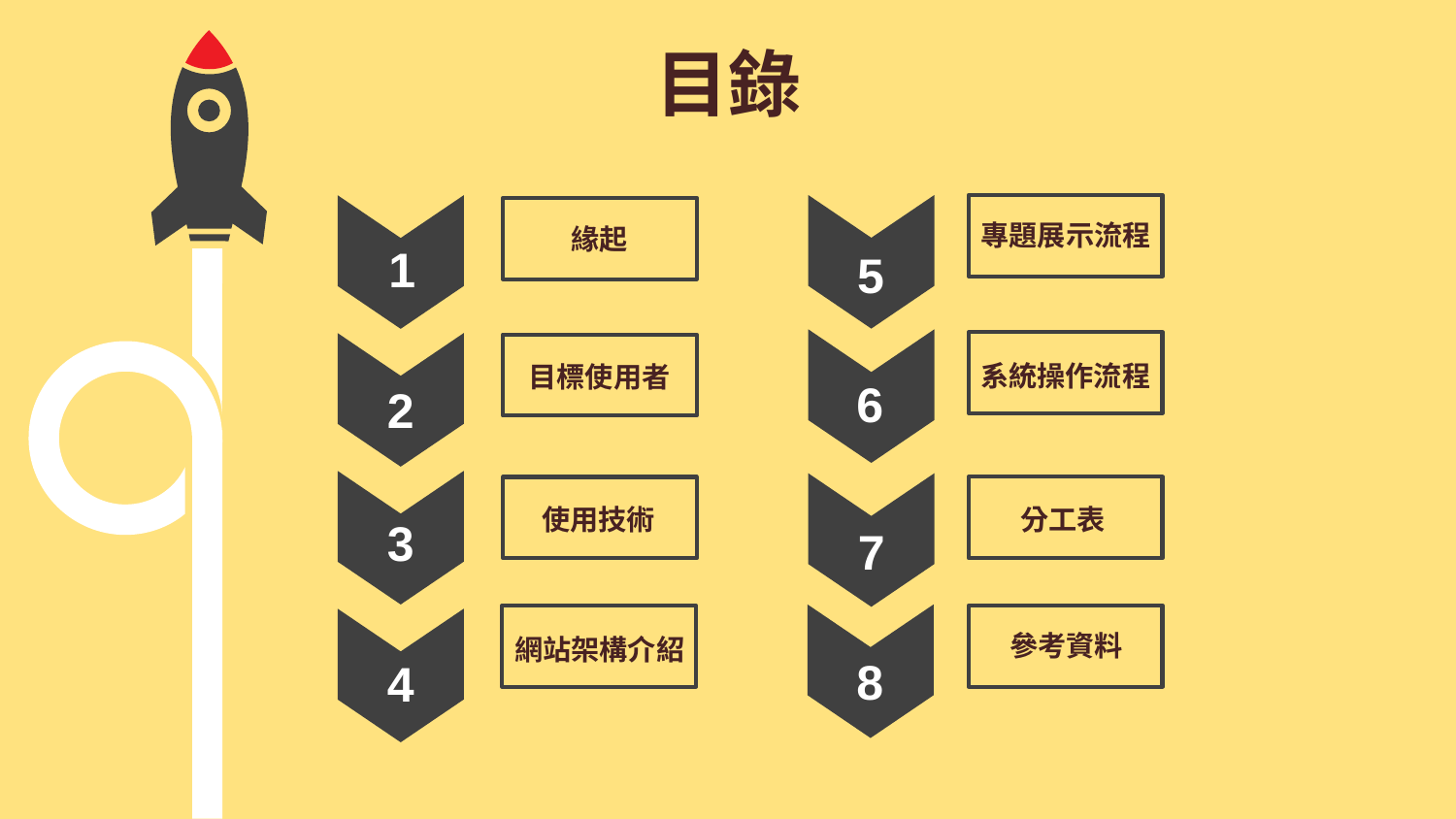

目錄

專題展示流程
緣起
1
5

系統操作流程
目標使用者
6
2

使用技術
分工表
3
7

參考資料
網站架構介紹
8
4